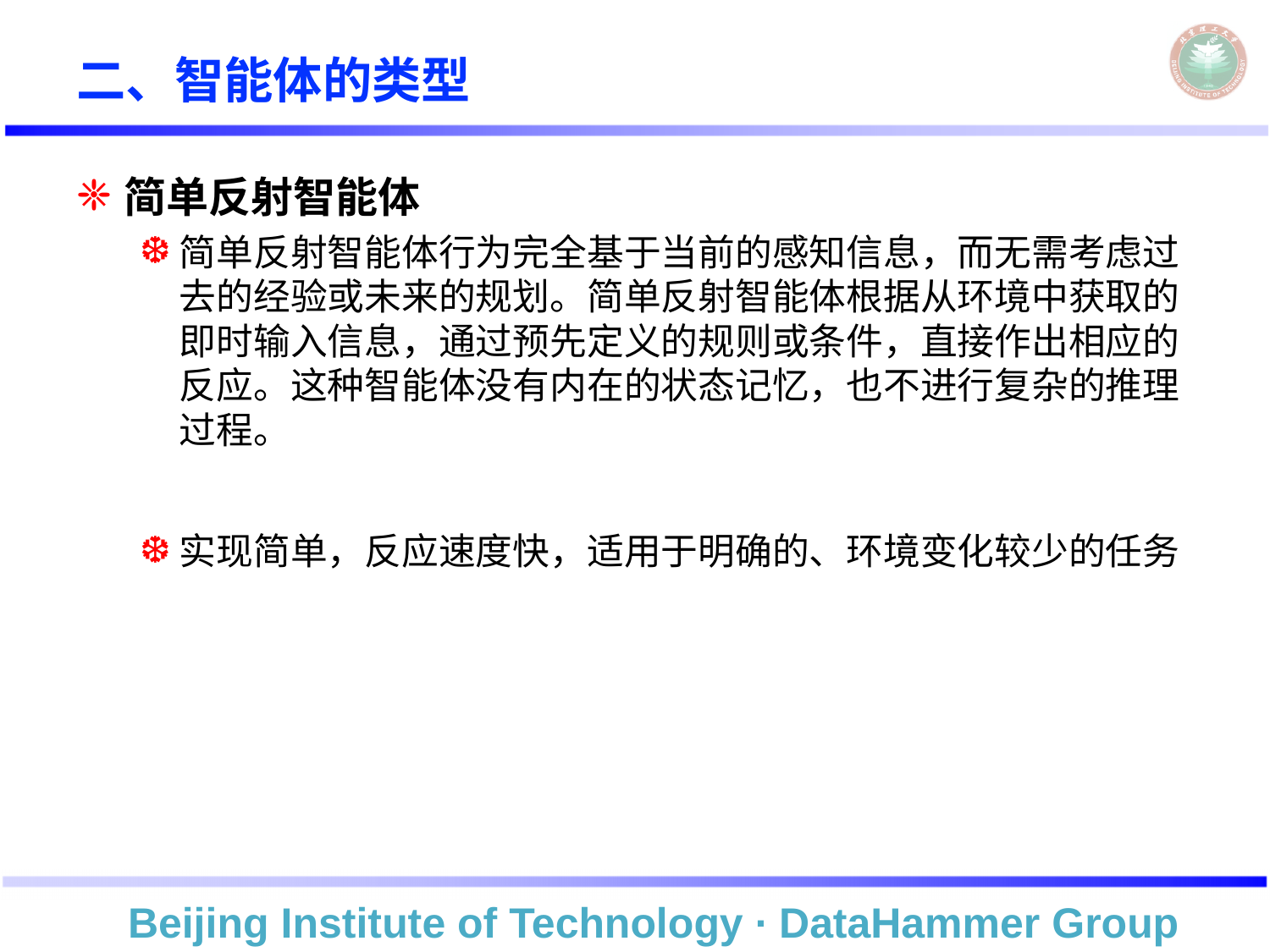

# 二、智能体的类型
简单反射智能体
简单反射智能体行为完全基于当前的感知信息，而无需考虑过去的经验或未来的规划。简单反射智能体根据从环境中获取的即时输入信息，通过预先定义的规则或条件，直接作出相应的反应。这种智能体没有内在的状态记忆，也不进行复杂的推理过程。

实现简单，反应速度快，适用于明确的、环境变化较少的任务